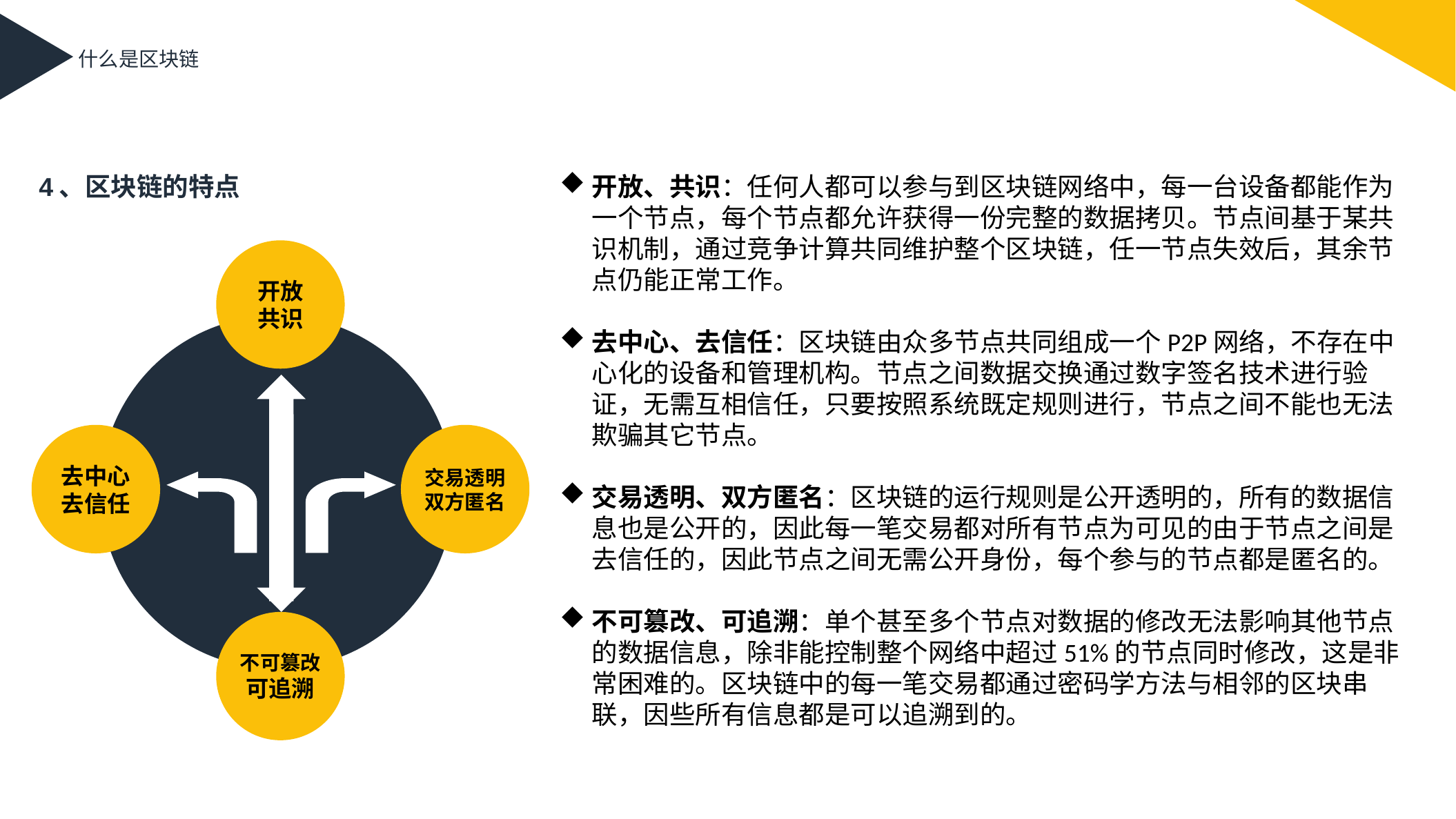

什么是区块链

开放、共识：任何人都可以参与到区块链网络中，每一台设备都能作为一个节点，每个节点都允许获得一份完整的数据拷贝。节点间基于某共识机制，通过竞争计算共同维护整个区块链，任一节点失效后，其余节点仍能正常工作。

去中心、去信任：区块链由众多节点共同组成一个P2P网络，不存在中心化的设备和管理机构。节点之间数据交换通过数字签名技术进行验证，无需互相信任，只要按照系统既定规则进行，节点之间不能也无法欺骗其它节点。

交易透明、双方匿名：区块链的运行规则是公开透明的，所有的数据信息也是公开的，因此每一笔交易都对所有节点为可见的由于节点之间是去信任的，因此节点之间无需公开身份，每个参与的节点都是匿名的。

不可篡改、可追溯：单个甚至多个节点对数据的修改无法影响其他节点的数据信息，除非能控制整个网络中超过51%的节点同时修改，这是非常困难的。区块链中的每一笔交易都通过密码学方法与相邻的区块串联，因些所有信息都是可以追溯到的。
4、区块链的特点
开放
共识

去中心
去信任
交易透明
双方匿名

不可篡改
可追溯